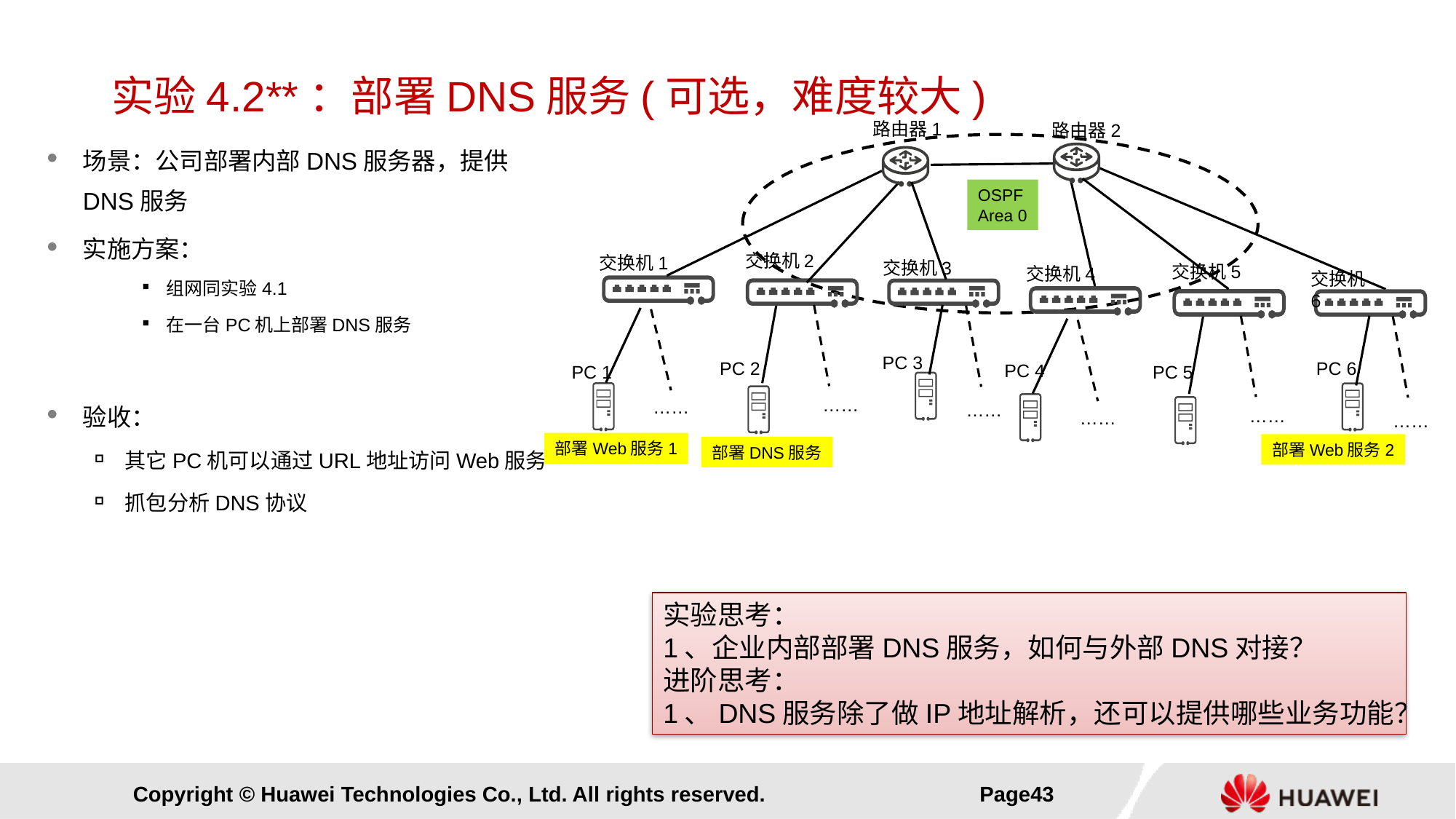

# 实验4.2**：部署DNS服务(可选，难度较大)
路由器1

交换机2
交换机1
交换机3

……
……
……
路由器2

OSPF
Area 0
交换机5
交换机4
交换机6

PC 3
PC 6
PC 2
PC 4
PC 5
PC 1

……
……
……
场景：公司部署内部DNS服务器，提供DNS服务
实施方案：
组网同实验4.1
在一台PC机上部署DNS服务

验收：
其它PC机可以通过URL地址访问Web服务
抓包分析DNS协议

部署Web服务1
部署Web服务2
部署DNS服务
实验思考：
1、企业内部部署DNS服务，如何与外部DNS对接？
进阶思考：
1、DNS服务除了做IP地址解析，还可以提供哪些业务功能？
Page43